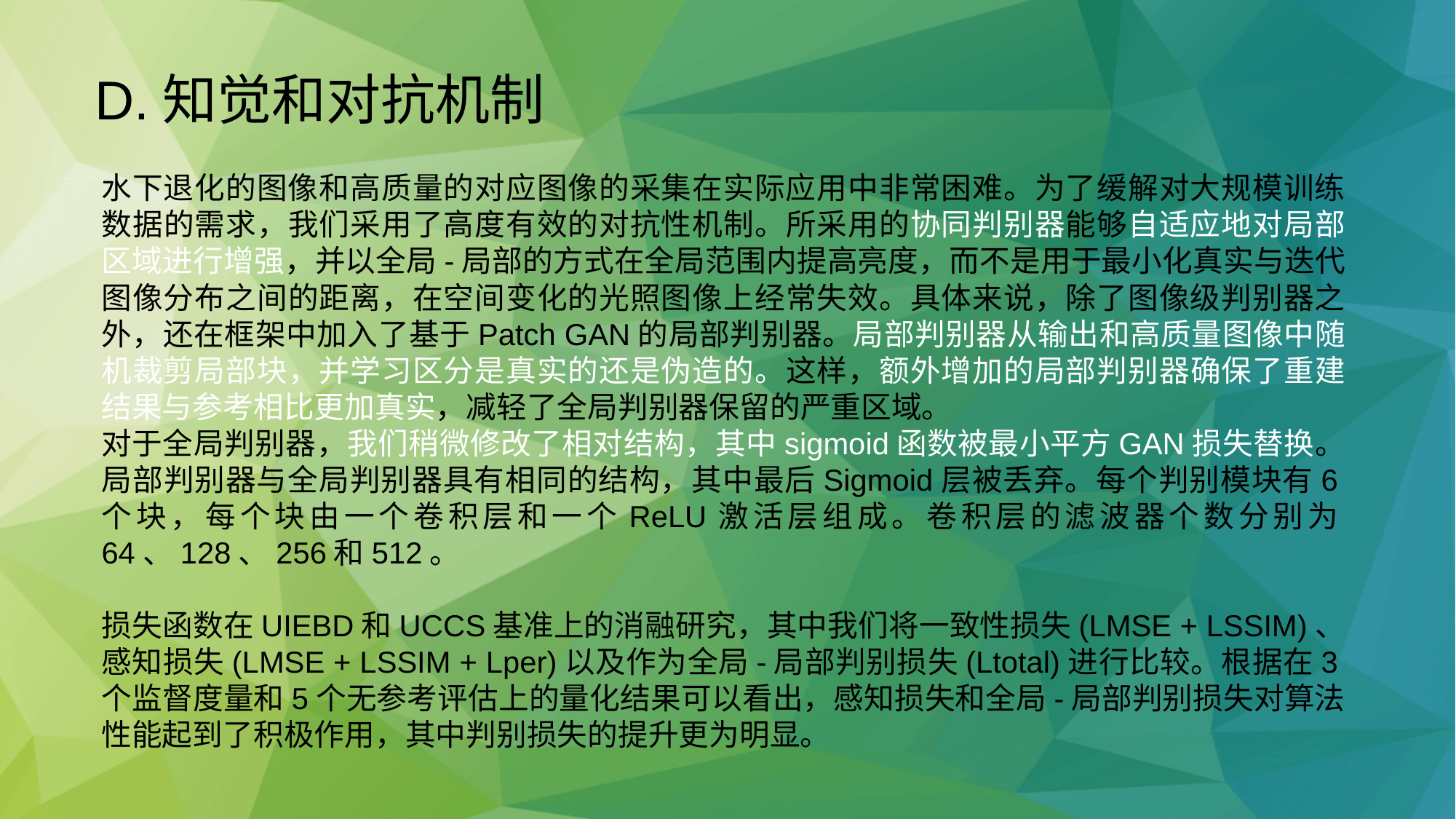

D.知觉和对抗机制
水下退化的图像和高质量的对应图像的采集在实际应用中非常困难。为了缓解对大规模训练数据的需求，我们采用了高度有效的对抗性机制。所采用的协同判别器能够自适应地对局部区域进行增强，并以全局-局部的方式在全局范围内提高亮度，而不是用于最小化真实与迭代图像分布之间的距离，在空间变化的光照图像上经常失效。具体来说，除了图像级判别器之外，还在框架中加入了基于Patch GAN的局部判别器。局部判别器从输出和高质量图像中随机裁剪局部块，并学习区分是真实的还是伪造的。这样，额外增加的局部判别器确保了重建结果与参考相比更加真实，减轻了全局判别器保留的严重区域。
对于全局判别器，我们稍微修改了相对结构，其中sigmoid函数被最小平方GAN损失替换。局部判别器与全局判别器具有相同的结构，其中最后Sigmoid层被丢弃。每个判别模块有6个块，每个块由一个卷积层和一个ReLU激活层组成。卷积层的滤波器个数分别为64、128、256和512。

损失函数在UIEBD和UCCS基准上的消融研究，其中我们将一致性损失(LMSE + LSSIM)、感知损失(LMSE + LSSIM + Lper)以及作为全局-局部判别损失(Ltotal)进行比较。根据在3个监督度量和5个无参考评估上的量化结果可以看出，感知损失和全局-局部判别损失对算法性能起到了积极作用，其中判别损失的提升更为明显。